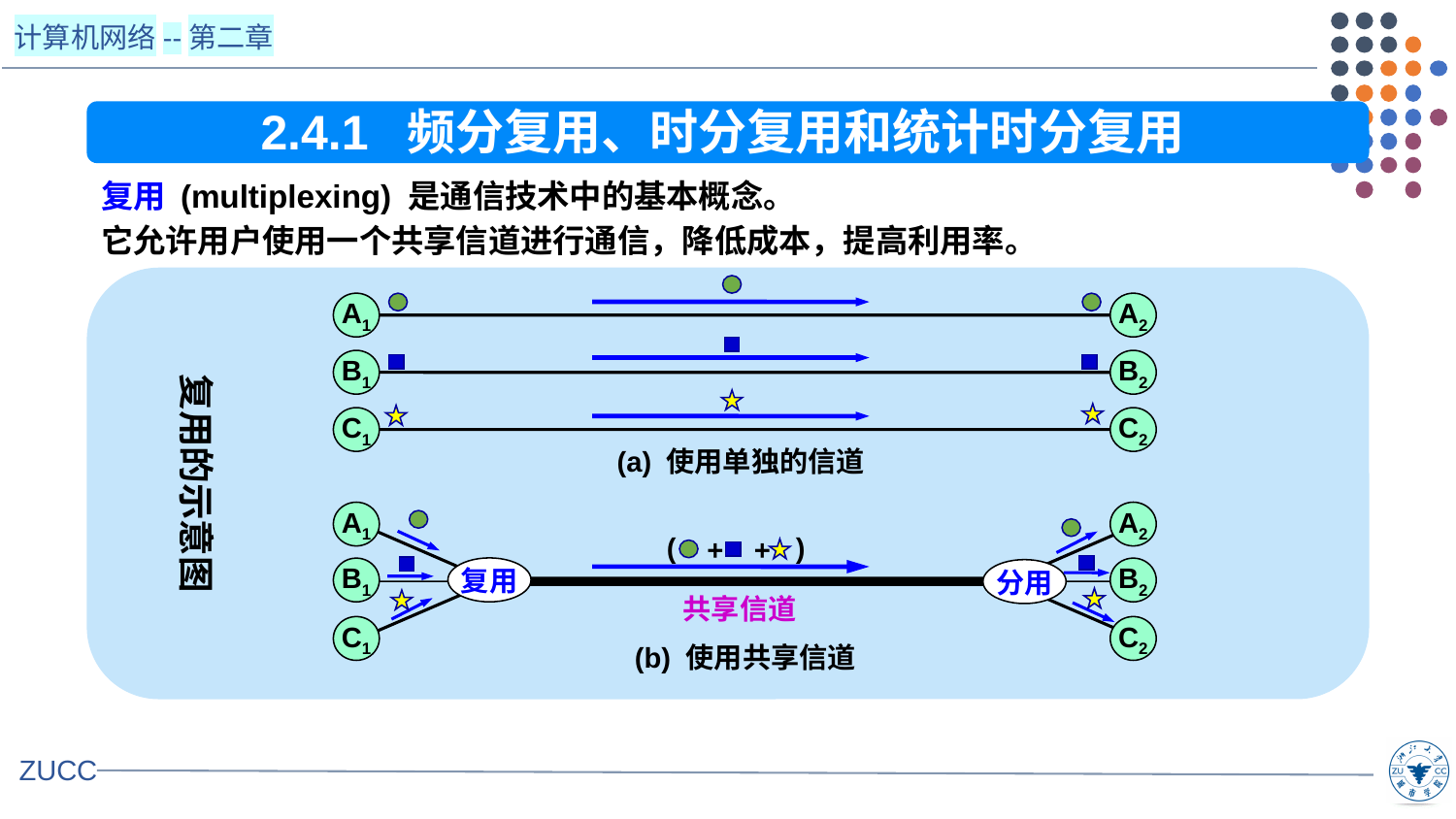

2.4.1  频分复用、时分复用和统计时分复用

复用 (multiplexing) 是通信技术中的基本概念。
它允许用户使用一个共享信道进行通信，降低成本，提高利用率。

A1
A2

B1
B2

C1
C2

(a) 使用单独的信道
复用的示意图
A1
A2

(               )
+
+

复用
B1
B2
分用

共享信道

C1
C2
(b) 使用共享信道